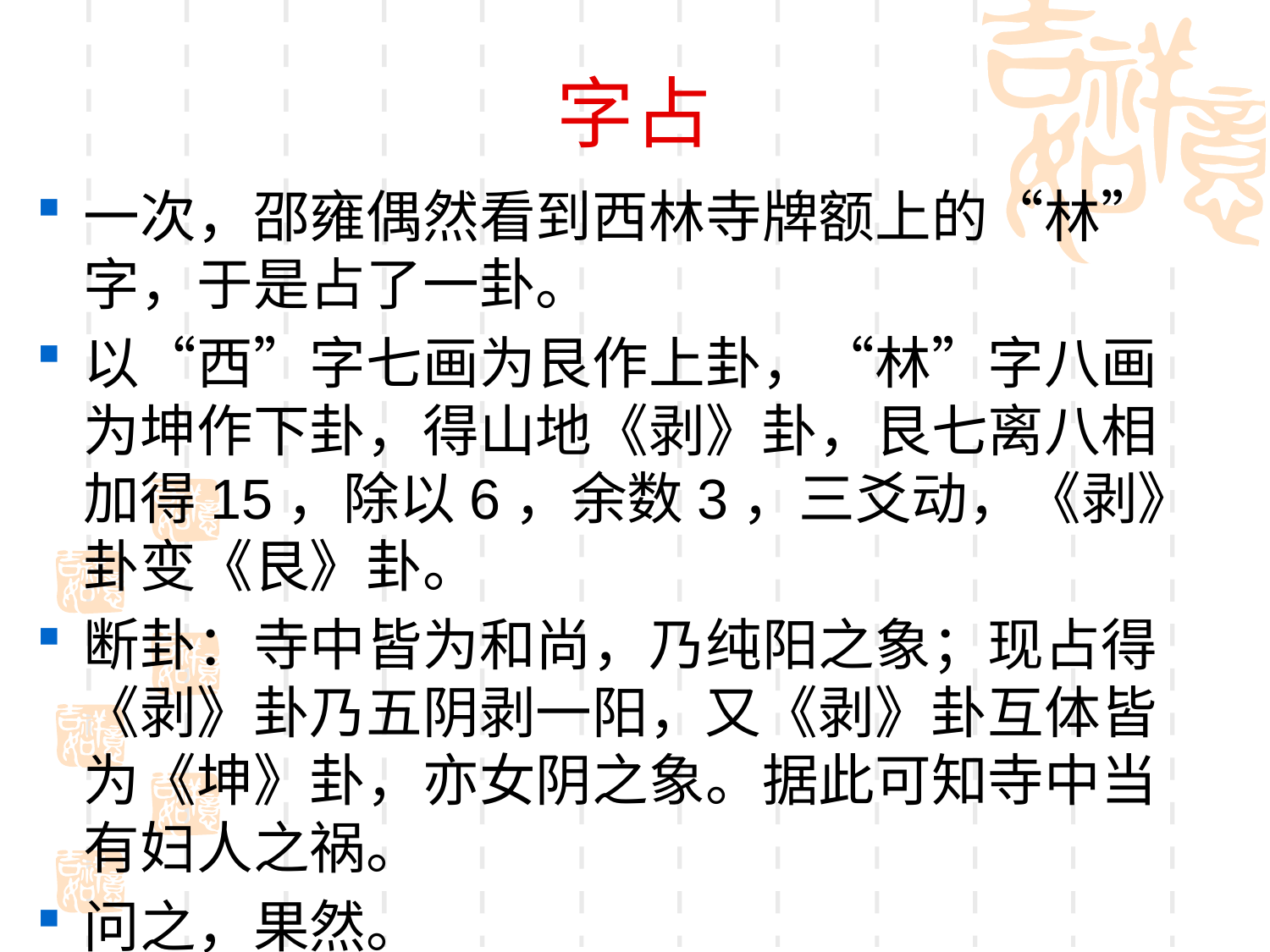

# 字占
一次，邵雍偶然看到西林寺牌额上的“林”字，于是占了一卦。
以“西”字七画为艮作上卦，“林”字八画为坤作下卦，得山地《剥》卦，艮七离八相加得15，除以6，余数3，三爻动，《剥》卦变《艮》卦。
断卦：寺中皆为和尚，乃纯阳之象；现占得《剥》卦乃五阴剥一阳，又《剥》卦互体皆为《坤》卦，亦女阴之象。据此可知寺中当有妇人之祸。
问之，果然。